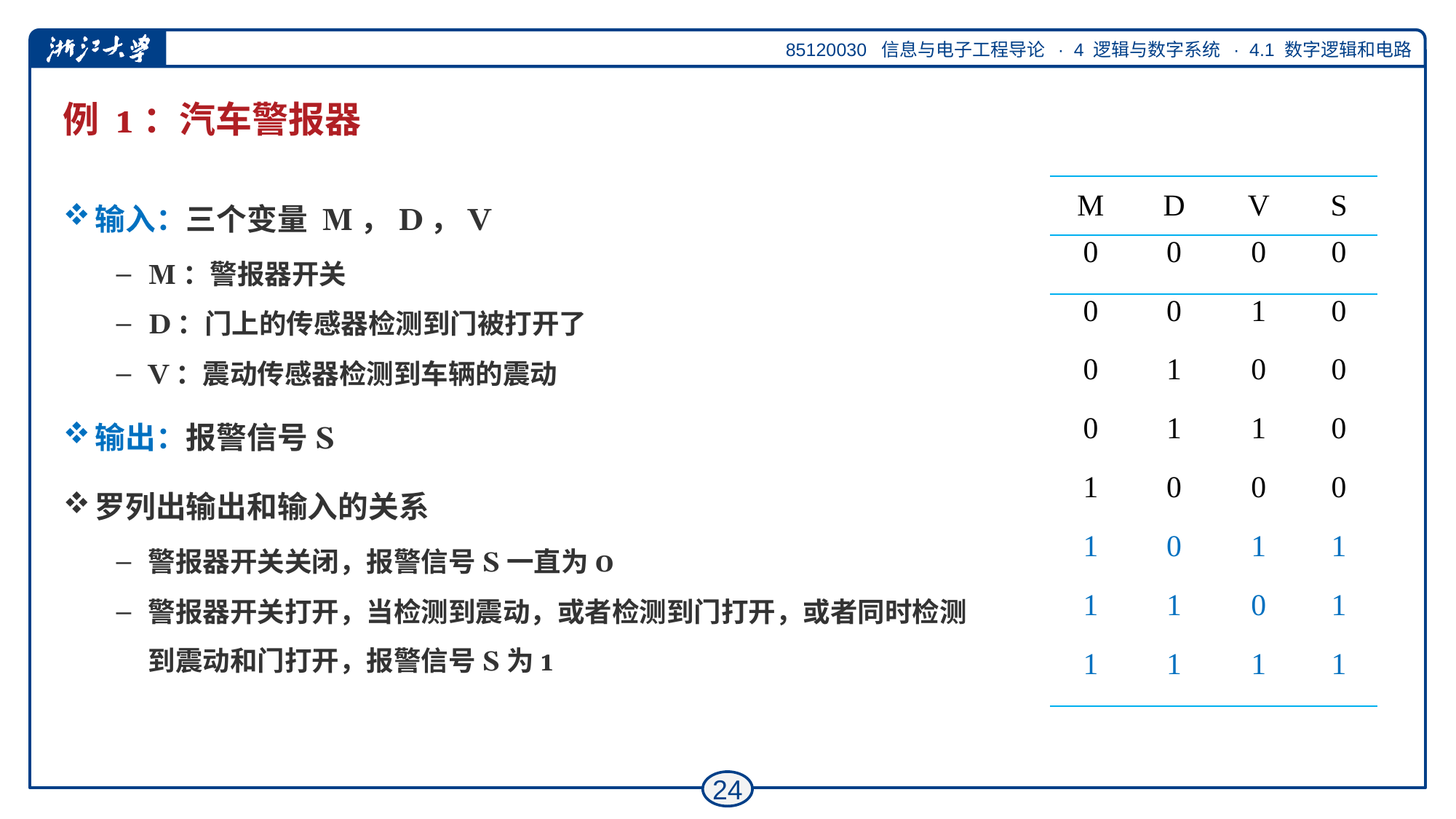

# 例 1：汽车警报器
输入：三个变量 M，D，V
M：警报器开关
D：门上的传感器检测到门被打开了
V：震动传感器检测到车辆的震动
输出：报警信号S
罗列出输出和输入的关系
警报器开关关闭，报警信号S一直为0
警报器开关打开，当检测到震动，或者检测到门打开，或者同时检测到震动和门打开，报警信号S为1
| M | D | V | S |
| --- | --- | --- | --- |
| 0 | 0 | 0 | 0 |
| 0 | 0 | 1 | 0 |
| 0 | 1 | 0 | 0 |
| 0 | 1 | 1 | 0 |
| 1 | 0 | 0 | 0 |
| 1 | 0 | 1 | 1 |
| 1 | 1 | 0 | 1 |
| 1 | 1 | 1 | 1 |